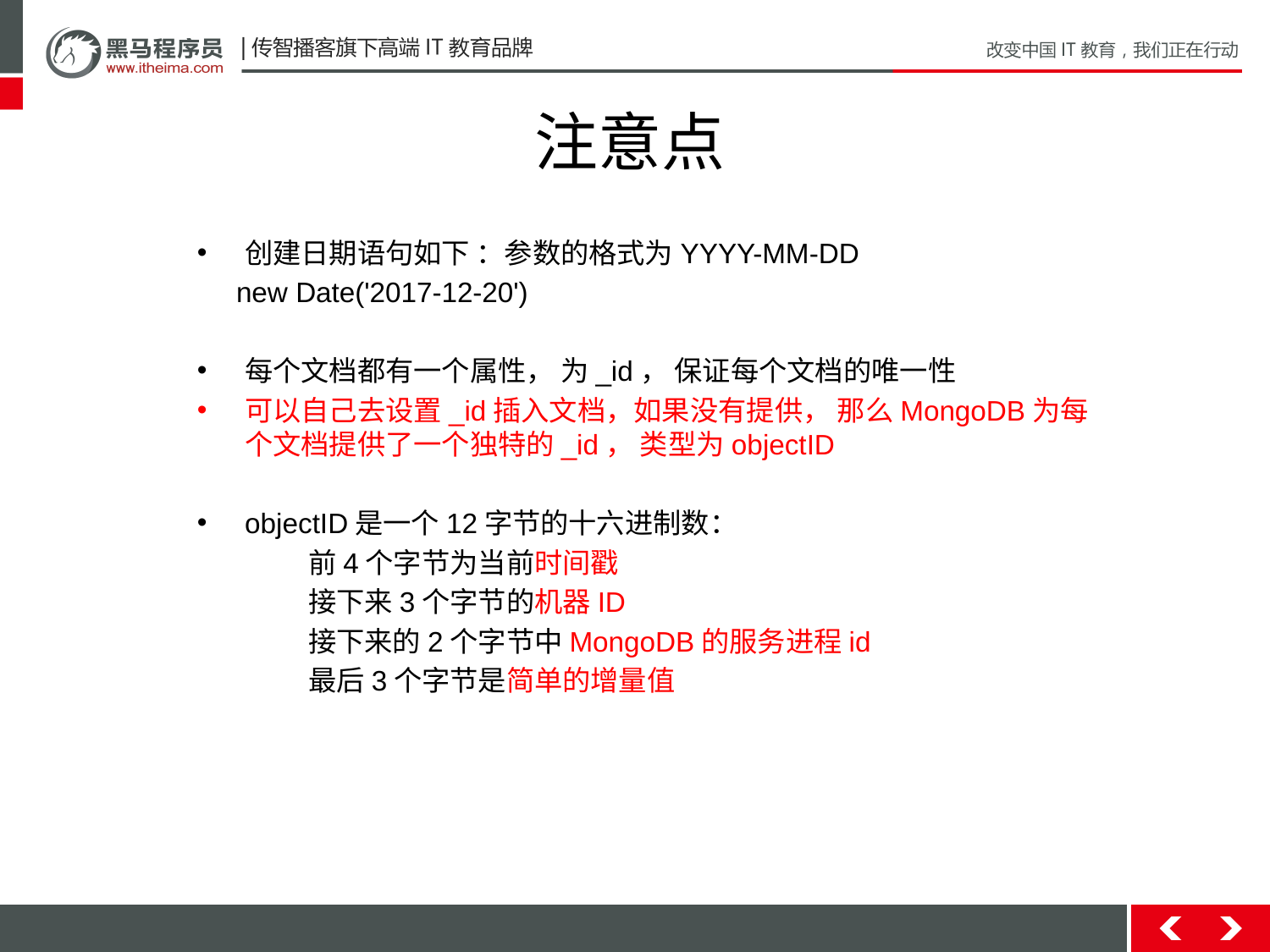

# 注意点
创建⽇期语句如下 ：参数的格式为YYYY-MM-DD
     new Date('2017-12-20')

每个⽂档都有⼀个属性， 为_id， 保证每个⽂档的唯⼀性
可以⾃⼰去设置_id插⼊⽂档，如果没有提供， 那么MongoDB为每个⽂档提供了⼀个独特的_id， 类型为objectID

objectID是⼀个12字节的⼗六进制数：
前4个字节为当前时间戳
接下来3个字节的机器ID
接下来的2个字节中MongoDB的服务进程id
最后3个字节是简单的增量值